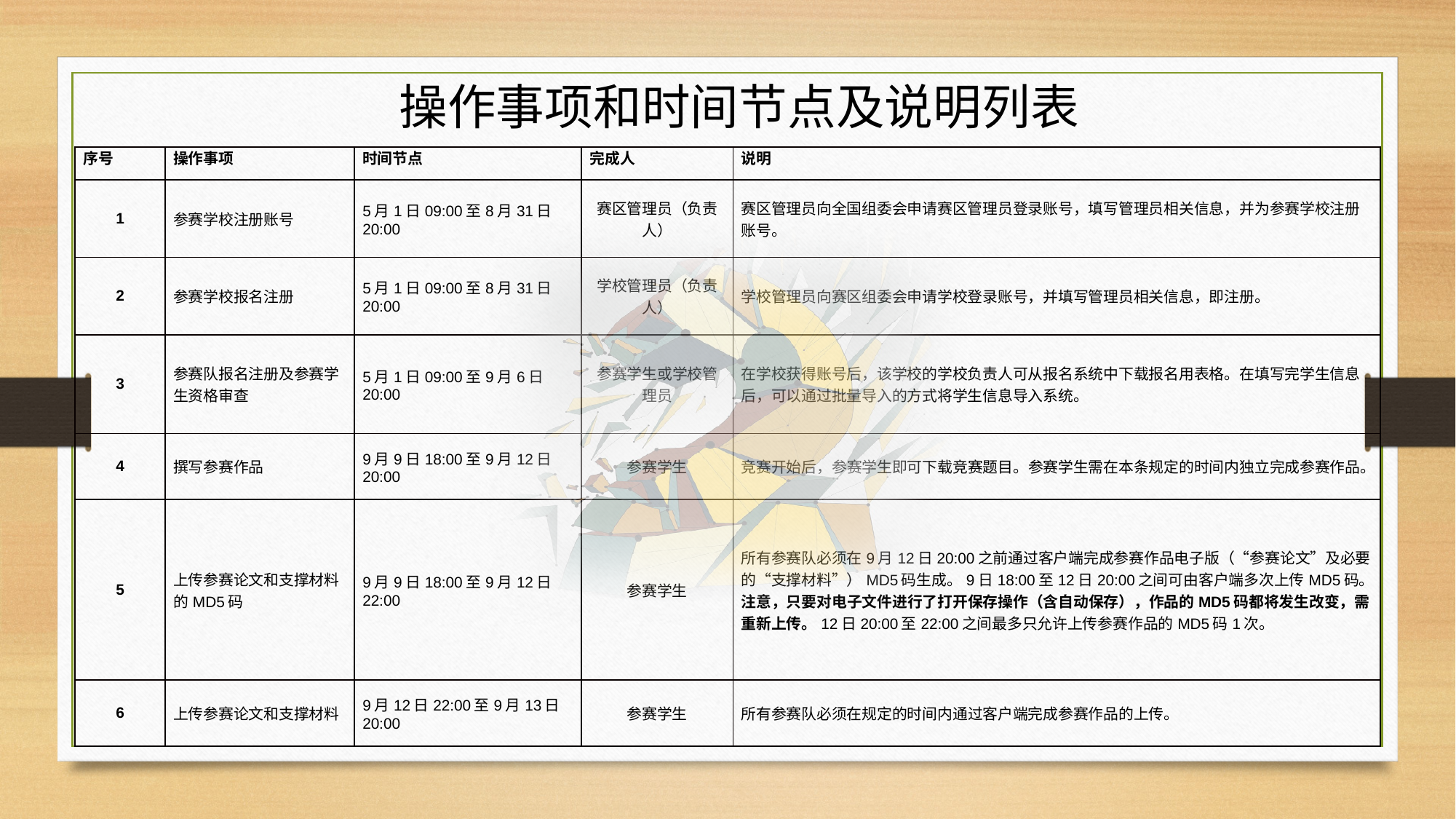

操作事项和时间节点及说明列表
| 序号 | 操作事项 | 时间节点 | 完成人 | 说明 |
| --- | --- | --- | --- | --- |
| 1 | 参赛学校注册账号 | 5月1日09:00至8月31日20:00 | 赛区管理员（负责人） | 赛区管理员向全国组委会申请赛区管理员登录账号，填写管理员相关信息，并为参赛学校注册账号。 |
| 2 | 参赛学校报名注册 | 5月1日09:00至8月31日20:00 | 学校管理员（负责人） | 学校管理员向赛区组委会申请学校登录账号，并填写管理员相关信息，即注册。 |
| 3 | 参赛队报名注册及参赛学生资格审查 | 5月1日09:00至9月6日20:00 | 参赛学生或学校管理员 | 在学校获得账号后，该学校的学校负责人可从报名系统中下载报名用表格。在填写完学生信息后，可以通过批量导入的方式将学生信息导入系统。 |
| 4 | 撰写参赛作品 | 9月9日18:00至9月12日20:00 | 参赛学生 | 竞赛开始后，参赛学生即可下载竞赛题目。参赛学生需在本条规定的时间内独立完成参赛作品。 |
| 5 | 上传参赛论文和支撑材料的MD5码 | 9月9日18:00至9月12日22:00 | 参赛学生 | 所有参赛队必须在9月12日20:00之前通过客户端完成参赛作品电子版（“参赛论文”及必要的“支撑材料”）MD5码生成。9日18:00至12日20:00之间可由客户端多次上传MD5码。注意，只要对电子文件进行了打开保存操作（含自动保存），作品的MD5码都将发生改变，需重新上传。12日20:00至22:00之间最多只允许上传参赛作品的MD5码1次。 |
| 6 | 上传参赛论文和支撑材料 | 9月12日22:00至9月13日20:00 | 参赛学生 | 所有参赛队必须在规定的时间内通过客户端完成参赛作品的上传。 |